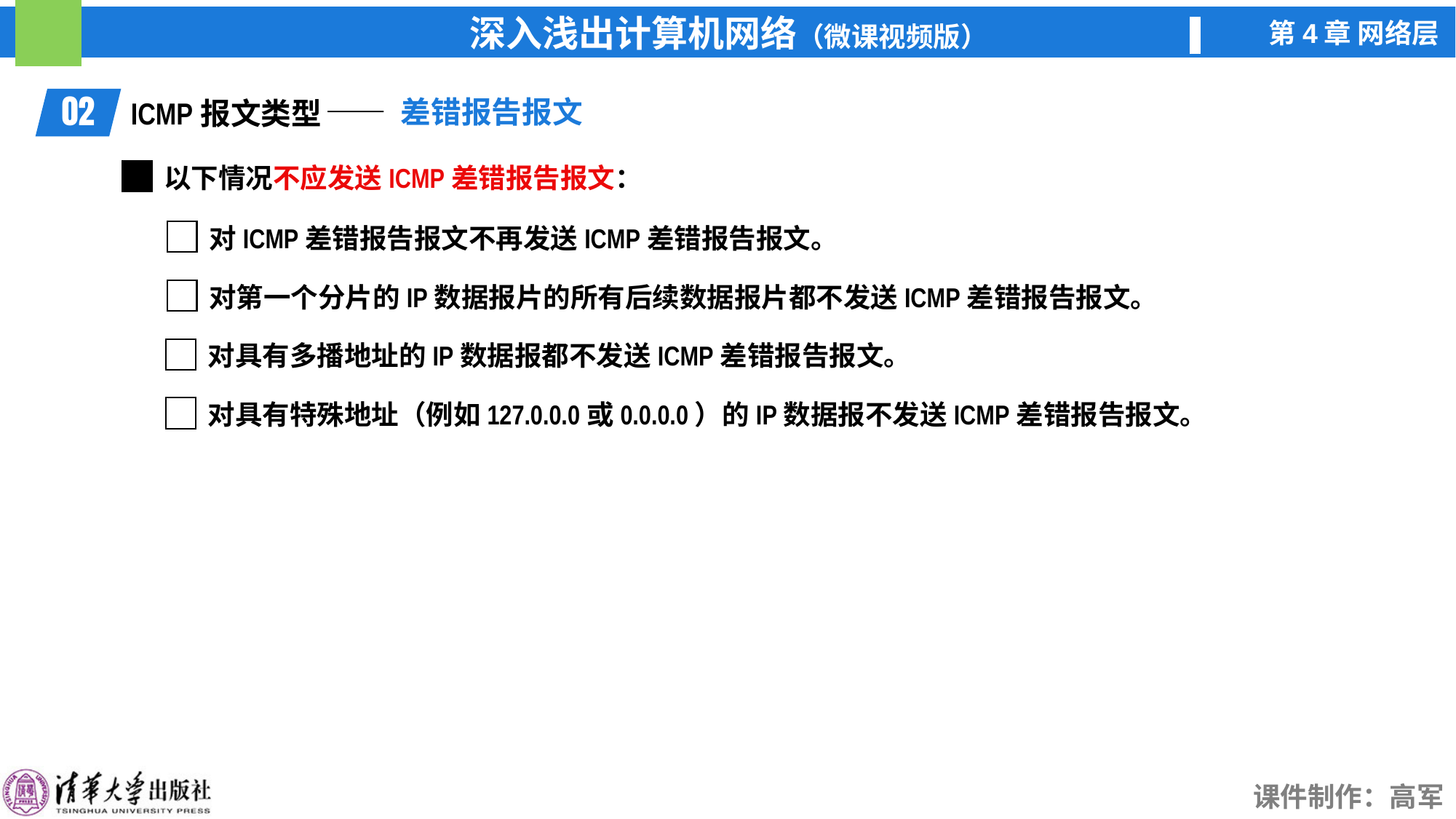

—— 差错报告报文
02
ICMP报文类型
以下情况不应发送ICMP差错报告报文：

对ICMP差错报告报文不再发送ICMP差错报告报文。

对第一个分片的IP数据报片的所有后续数据报片都不发送ICMP差错报告报文。

对具有多播地址的IP数据报都不发送ICMP差错报告报文。

对具有特殊地址（例如127.0.0.0或0.0.0.0）的IP数据报不发送ICMP差错报告报文。